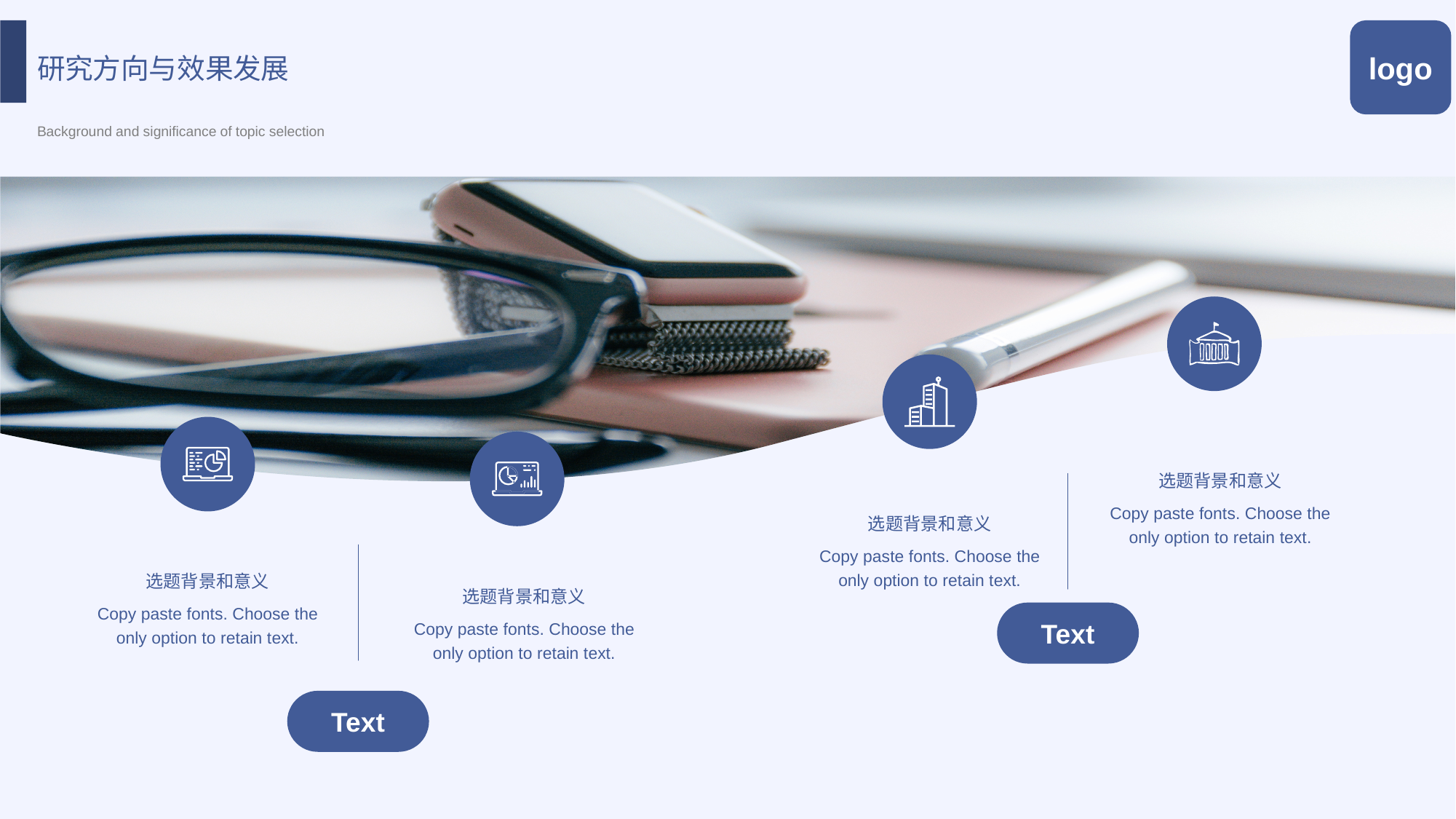

研究方向与效果发展

Background and significance of topic selection
logo

选题背景和意义
Copy paste fonts. Choose the only option to retain text.
选题背景和意义
Copy paste fonts. Choose the only option to retain text.
选题背景和意义
Copy paste fonts. Choose the only option to retain text.
选题背景和意义
Copy paste fonts. Choose the only option to retain text.
Text
Text